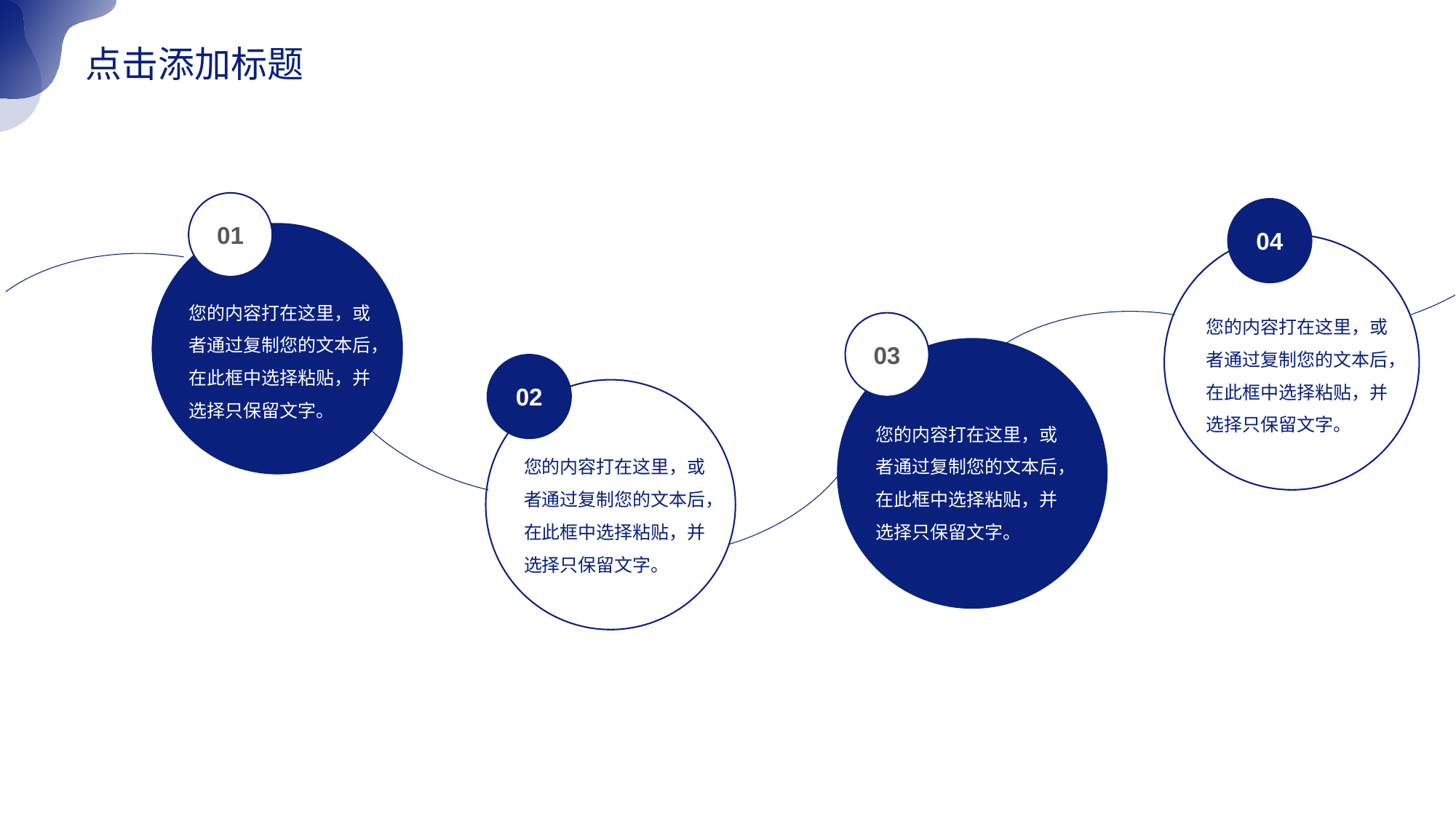

点击添加标题

01

您的内容打在这里，或者通过复制您的文本后，在此框中选择粘贴，并选择只保留文字。
04

您的内容打在这里，或者通过复制您的文本后，在此框中选择粘贴，并选择只保留文字。
03

您的内容打在这里，或者通过复制您的文本后，在此框中选择粘贴，并选择只保留文字。
02

您的内容打在这里，或者通过复制您的文本后，在此框中选择粘贴，并选择只保留文字。